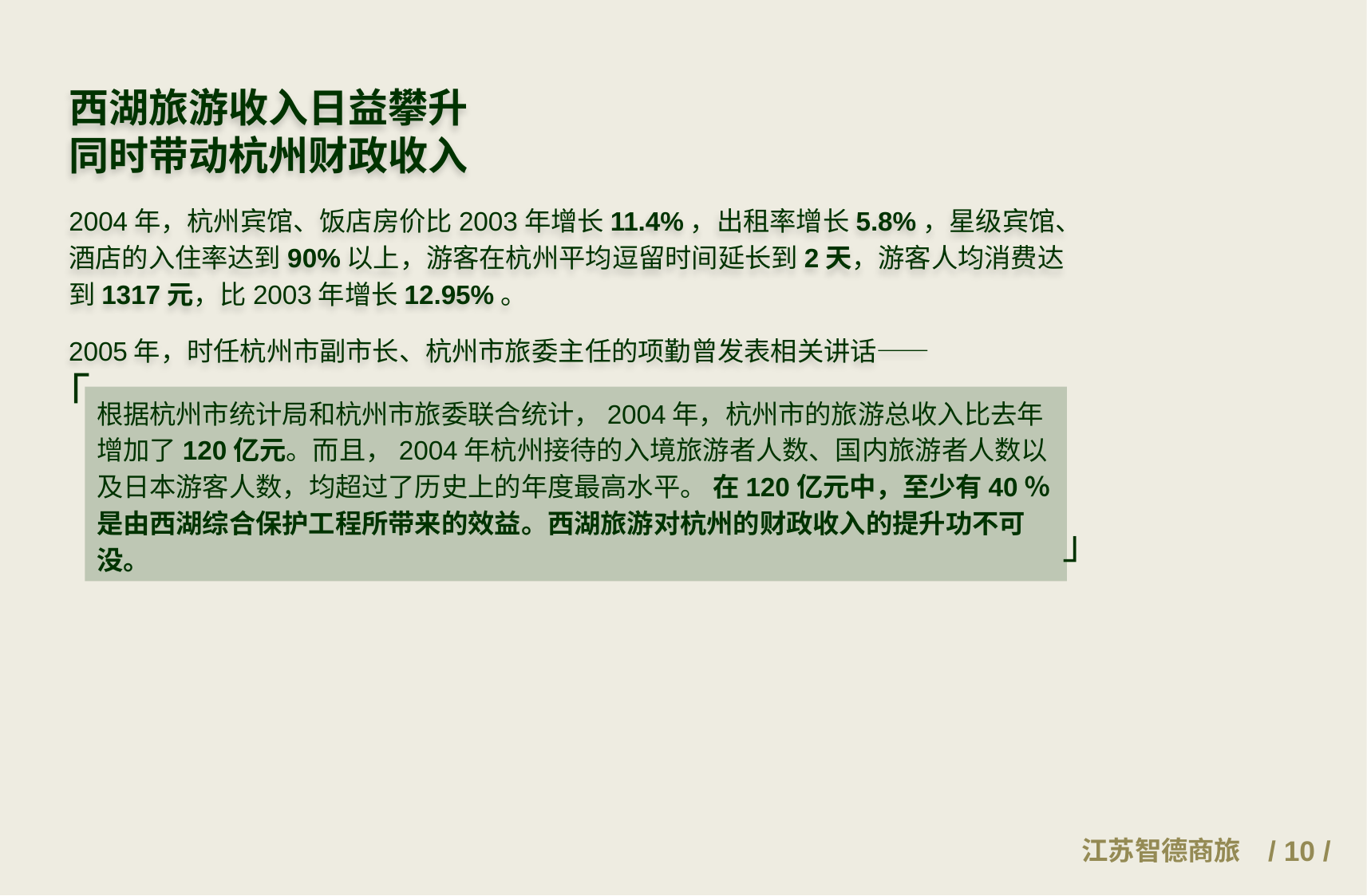

西湖旅游收入日益攀升
同时带动杭州财政收入
2004年，杭州宾馆、饭店房价比2003年增长11.4%，出租率增长5.8%，星级宾馆、酒店的入住率达到90%以上，游客在杭州平均逗留时间延长到2天，游客人均消费达到1317元，比2003年增长12.95%。
2005年，时任杭州市副市长、杭州市旅委主任的项勤曾发表相关讲话——
「
根据杭州市统计局和杭州市旅委联合统计，2004年，杭州市的旅游总收入比去年增加了120亿元。而且，2004年杭州接待的入境旅游者人数、国内旅游者人数以及日本游客人数，均超过了历史上的年度最高水平。 在120亿元中，至少有40％是由西湖综合保护工程所带来的效益。西湖旅游对杭州的财政收入的提升功不可没。
」